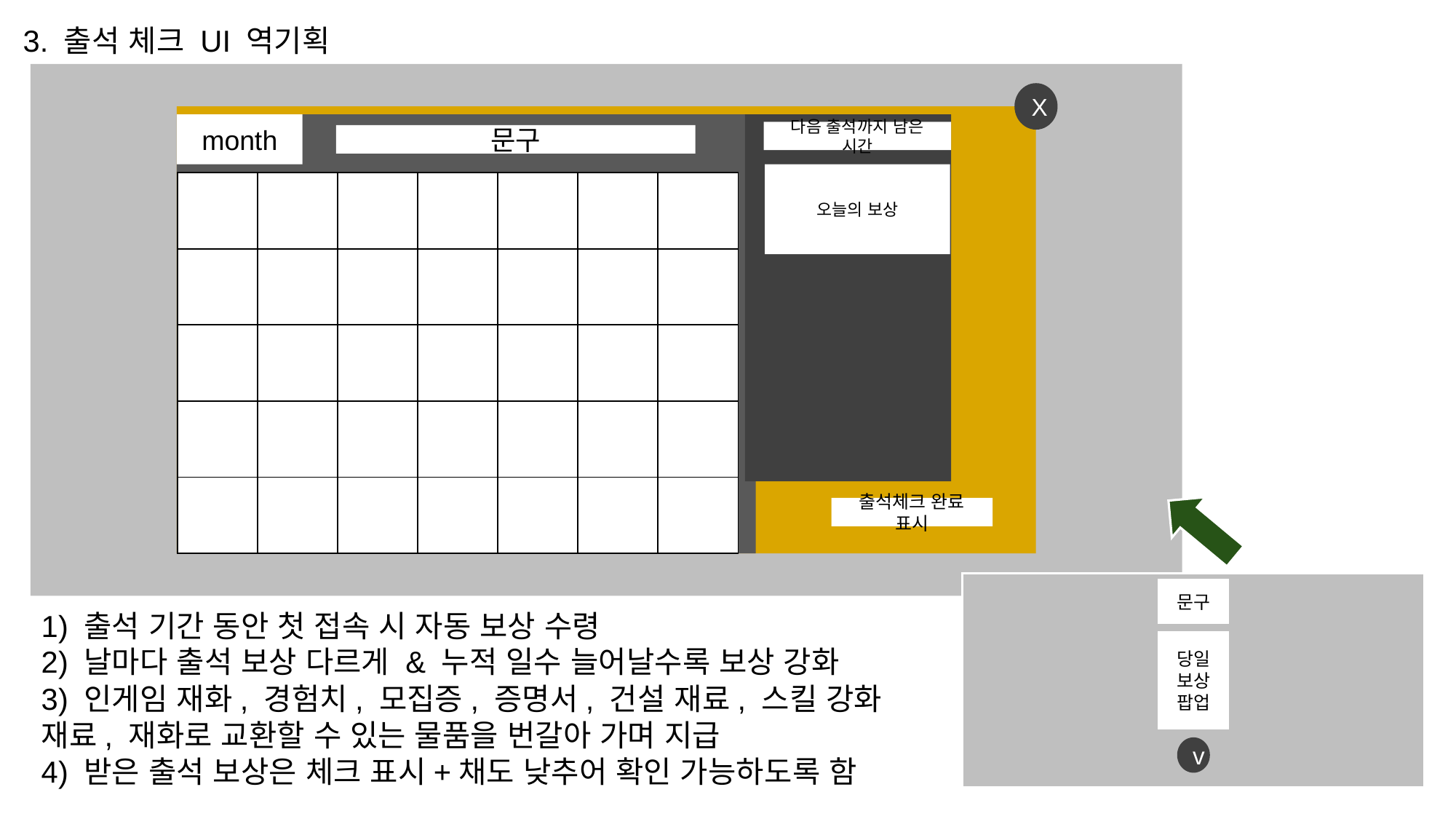

3. 출석 체크 UI 역기획

X

month

다음 출석까지 남은 시간
문구
오늘의 보상
|  |  |  |  |  |  |  |
| --- | --- | --- | --- | --- | --- | --- |
|  |  |  |  |  |  |  |
|  |  |  |  |  |  |  |
|  |  |  |  |  |  |  |
|  |  |  |  |  |  |  |
출석체크 완료 표시

문구
1) 출석 기간 동안 첫 접속 시 자동 보상 수령
2) 날마다 출석 보상 다르게 & 누적 일수 늘어날수록 보상 강화
3) 인게임 재화, 경험치, 모집증, 증명서, 건설 재료, 스킬 강화 재료, 재화로 교환할 수 있는 물품을 번갈아 가며 지급
4) 받은 출석 보상은 체크 표시+채도 낮추어 확인 가능하도록 함
당일 보상 팝업
v